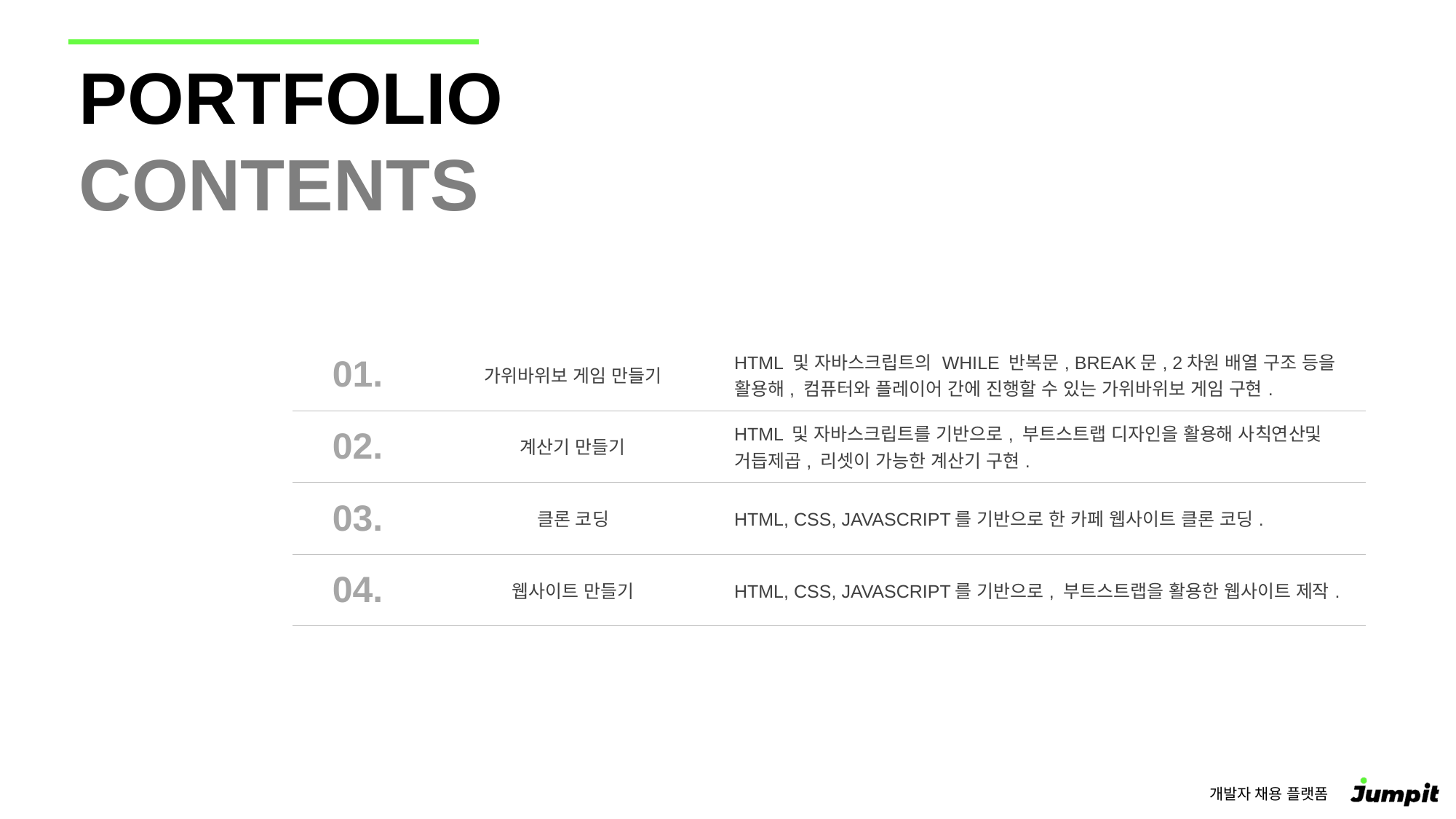

| 01. | 가위바위보 게임 만들기 | HTML 및 자바스크립트의 WHILE 반복문, BREAK문, 2차원 배열 구조 등을 활용해, 컴퓨터와 플레이어 간에 진행할 수 있는 가위바위보 게임 구현. |
| --- | --- | --- |
| 02. | 계산기 만들기 | HTML 및 자바스크립트를 기반으로, 부트스트랩 디자인을 활용해 사칙연산및 거듭제곱, 리셋이 가능한 계산기 구현. |
| 03. | 클론 코딩 | HTML, CSS, JAVASCRIPT를 기반으로 한 카페 웹사이트 클론 코딩. |
| 04. | 웹사이트 만들기 | HTML, CSS, JAVASCRIPT를 기반으로, 부트스트랩을 활용한 웹사이트 제작. |